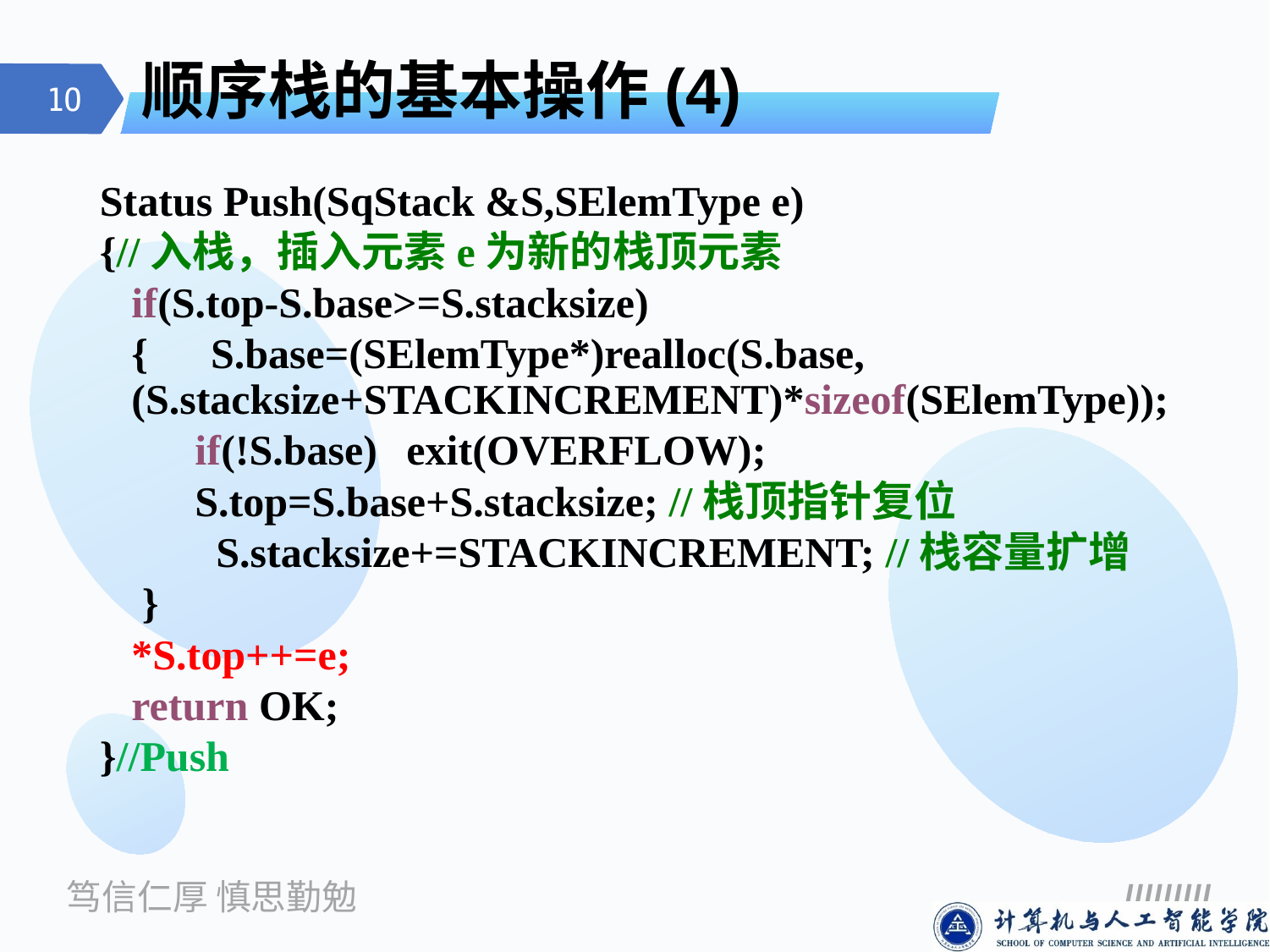

# 顺序栈的基本操作(4)
Status Push(SqStack &S,SElemType e)
{//入栈，插入元素e为新的栈顶元素
	if(S.top-S.base>=S.stacksize)
	{　S.base=(SElemType*)realloc(S.base,(S.stacksize+STACKINCREMENT)*sizeof(SElemType));
	      if(!S.base)	  exit(OVERFLOW);
	      S.top=S.base+S.stacksize; //栈顶指针复位
           S.stacksize+=STACKINCREMENT; //栈容量扩增
	 }
	*S.top++=e;
	return OK;
}//Push